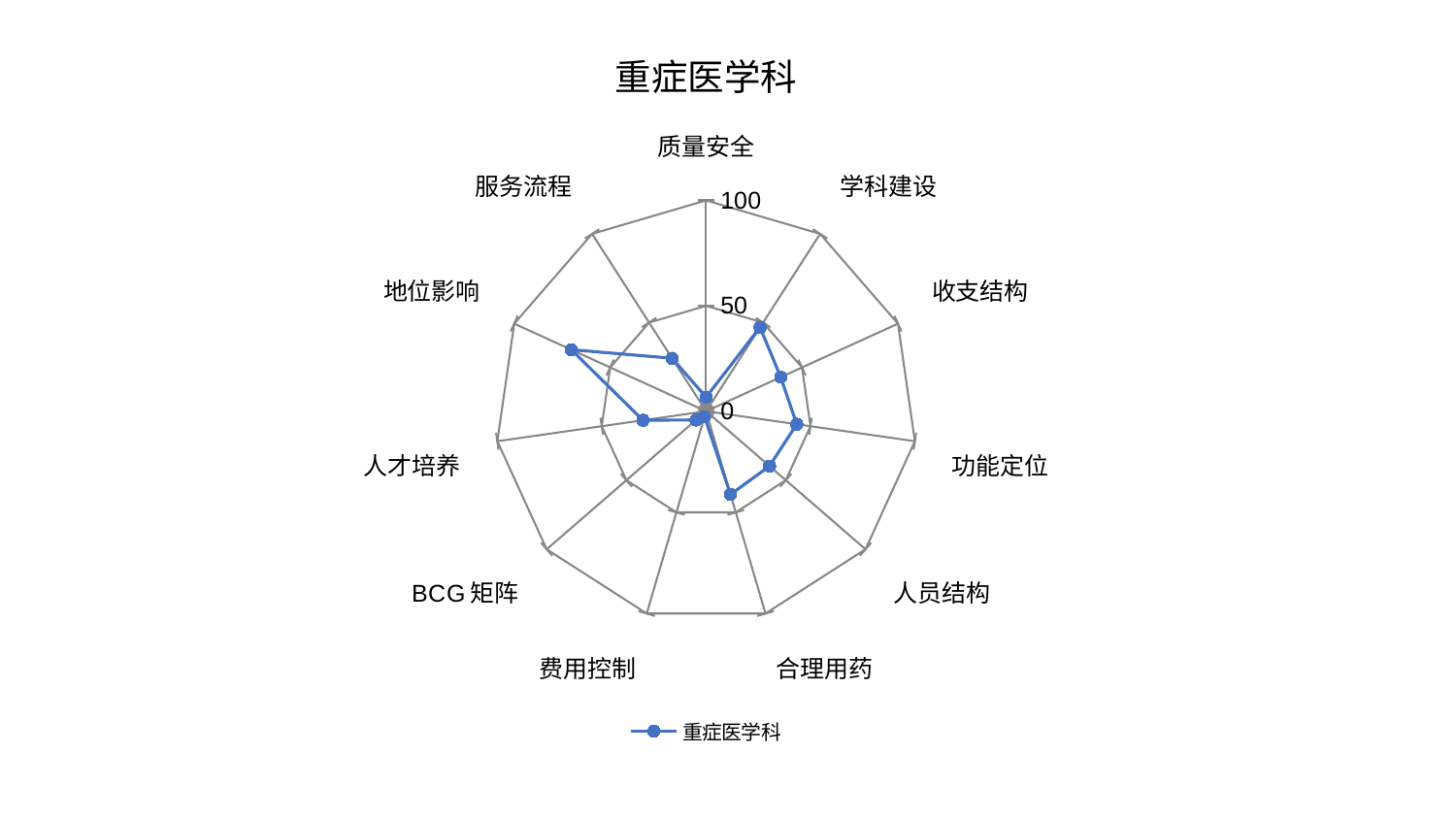

### Chart: 重症医学科

| Category | 重症医学科 |
|---|---|
| 质量安全 | 6.618520488013436 |
| 学科建设 | 47.322069197445 |
| 收支结构 | 38.90832437516232 |
| 功能定位 | 43.423930672283745 |
| 人员结构 | 39.786691290176016 |
| 合理用药 | 41.13636707949347 |
| 费用控制 | 2.6925341562172864 |
| BCG矩阵 | 6.3148462543666435 |
| 人才培养 | 30.232235370047636 |
| 地位影响 | 70.27283523774815 |
| 服务流程 | 29.85110070755781 |
125